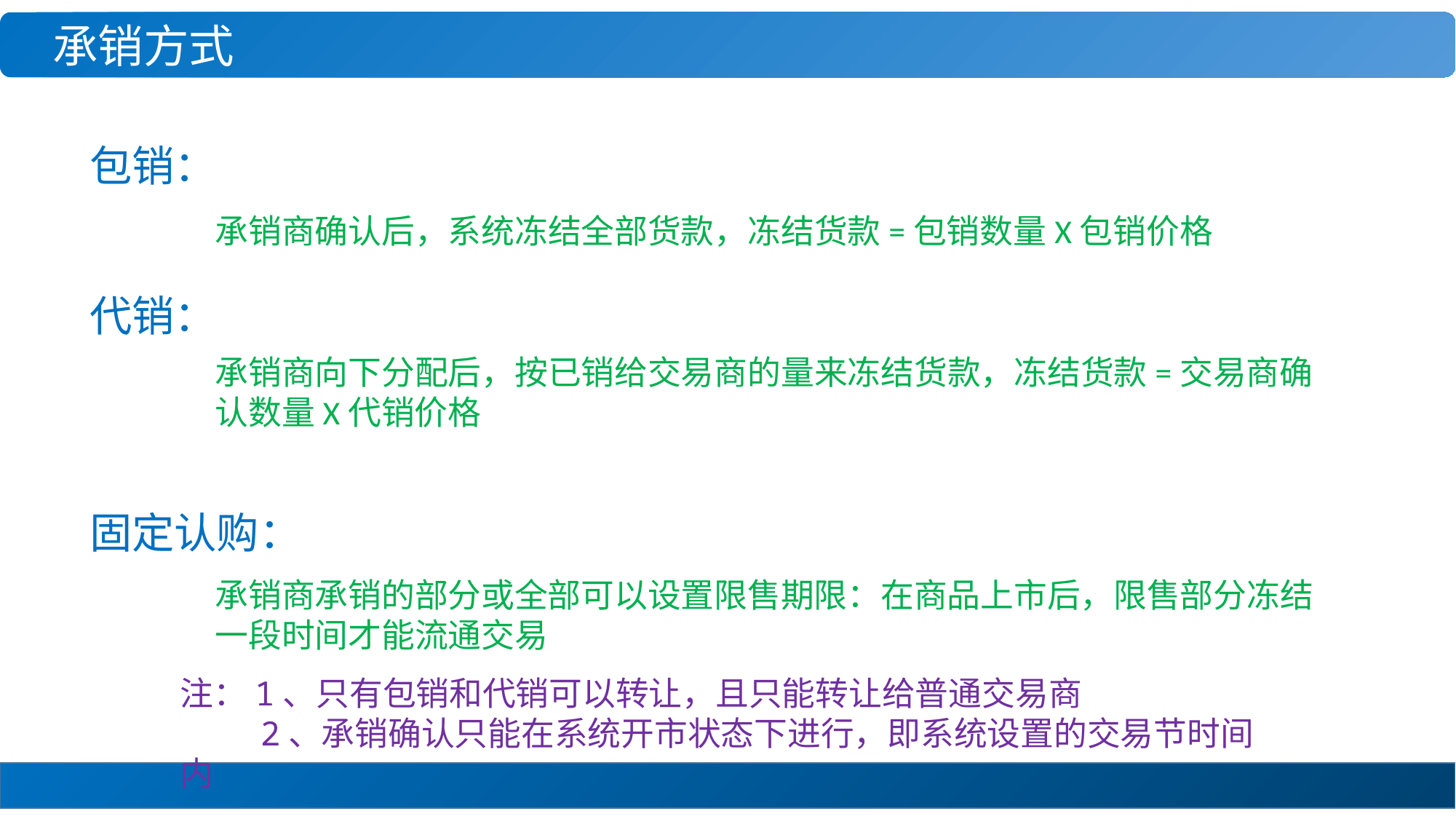

承销方式

包销：
承销商确认后，系统冻结全部货款，冻结货款=包销数量X包销价格
代销：
承销商向下分配后，按已销给交易商的量来冻结货款，冻结货款=交易商确认数量X代销价格
固定认购：
承销商承销的部分或全部可以设置限售期限：在商品上市后，限售部分冻结一段时间才能流通交易
注：1、只有包销和代销可以转让，且只能转让给普通交易商
    2、承销确认只能在系统开市状态下进行，即系统设置的交易节时间内